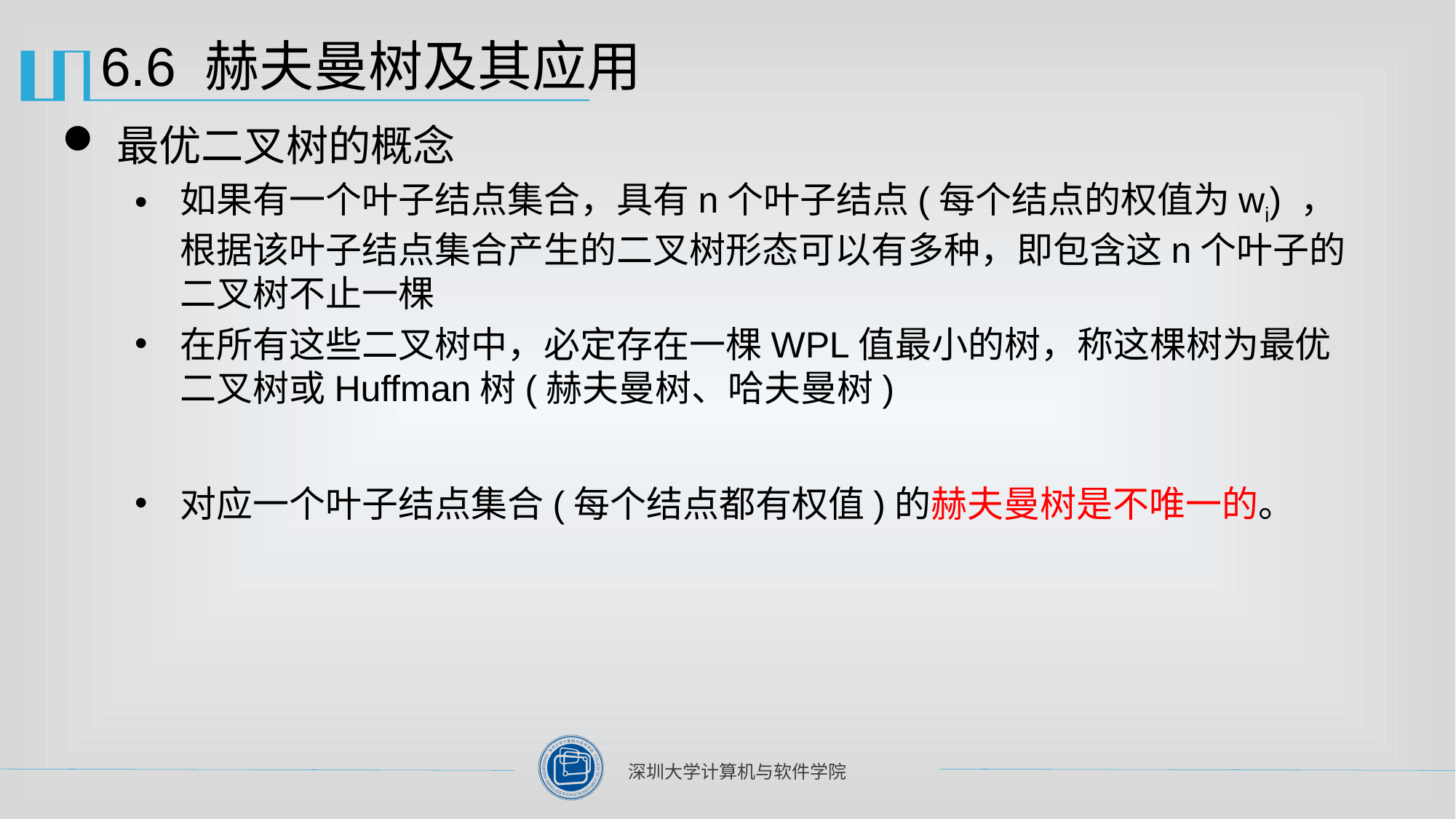

# 6.6 赫夫曼树及其应用
最优二叉树的概念
如果有一个叶子结点集合，具有n个叶子结点(每个结点的权值为wi) ，根据该叶子结点集合产生的二叉树形态可以有多种，即包含这n个叶子的二叉树不止一棵
在所有这些二叉树中，必定存在一棵WPL值最小的树，称这棵树为最优二叉树或Huffman树(赫夫曼树、哈夫曼树)

对应一个叶子结点集合(每个结点都有权值)的赫夫曼树是不唯一的。
72